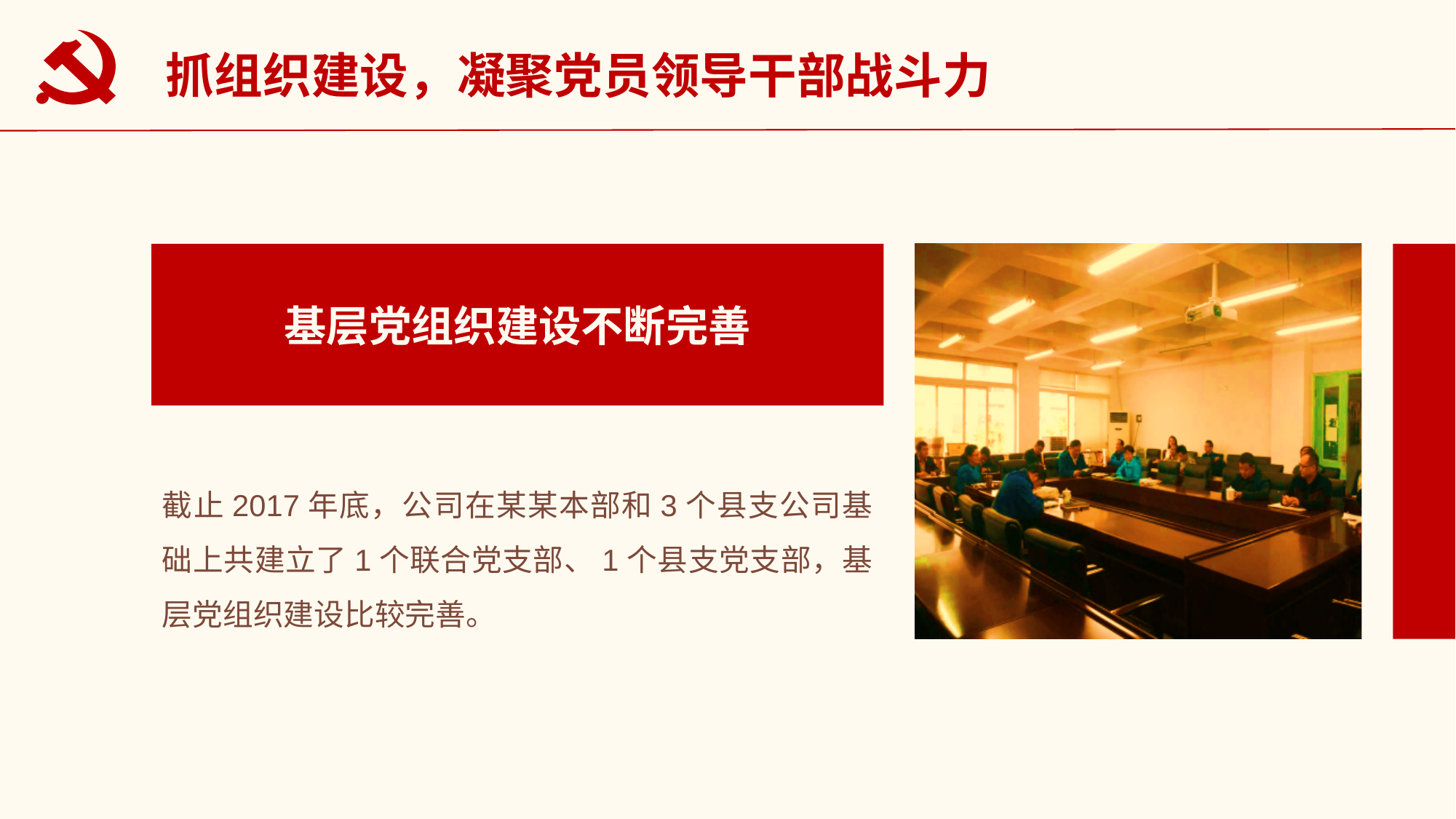

抓组织建设，凝聚党员领导干部战斗力
基层党组织建设不断完善

截止2017年底，公司在某某本部和3个县支公司基础上共建立了1个联合党支部、1个县支党支部，基层党组织建设比较完善。